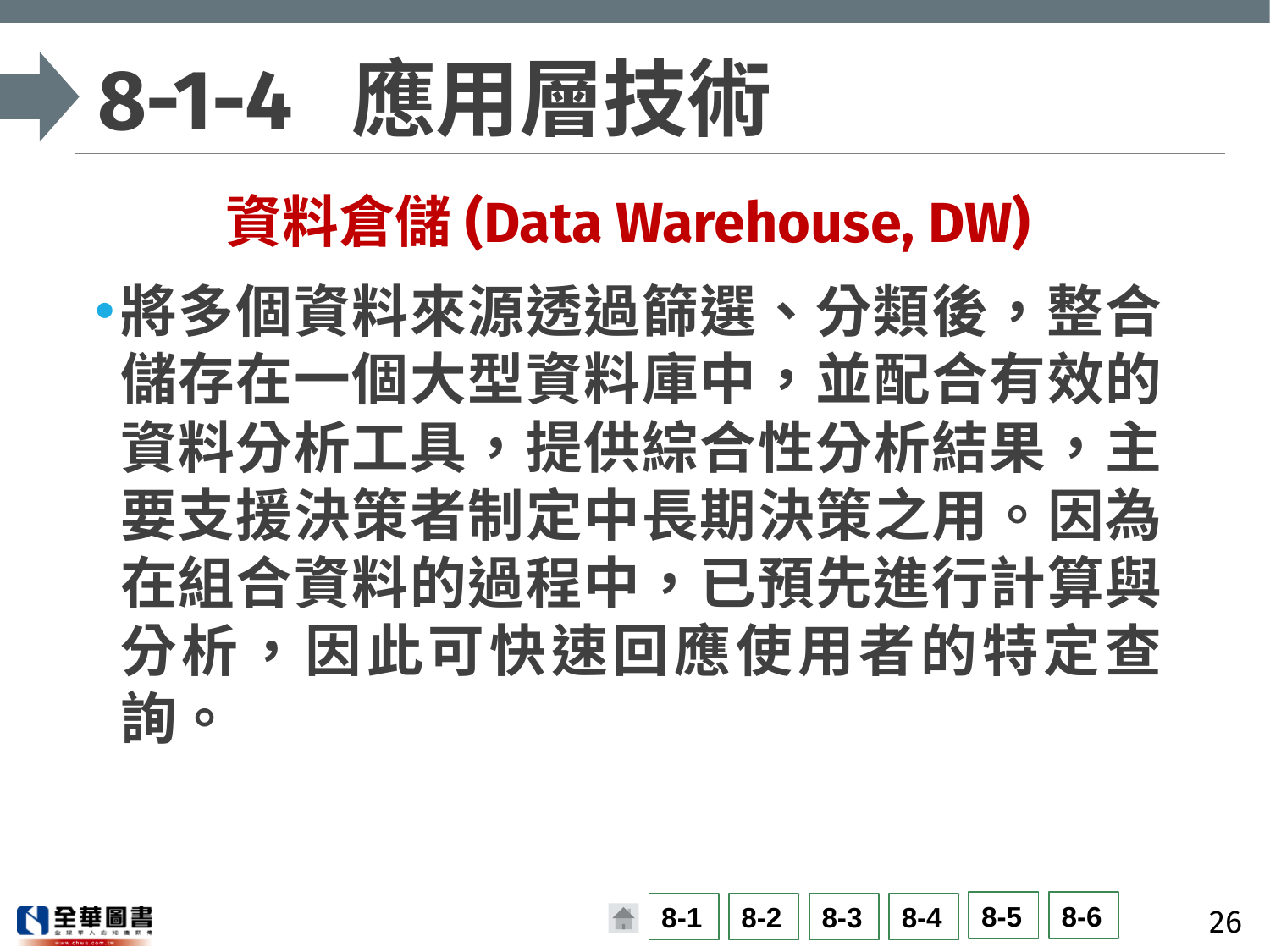

# 8-1-4	應用層技術
資料倉儲(Data Warehouse, DW)
將多個資料來源透過篩選、分類後，整合儲存在一個大型資料庫中，並配合有效的資料分析工具，提供綜合性分析結果，主要支援決策者制定中長期決策之用。因為在組合資料的過程中，已預先進行計算與分析，因此可快速回應使用者的特定查詢。
26